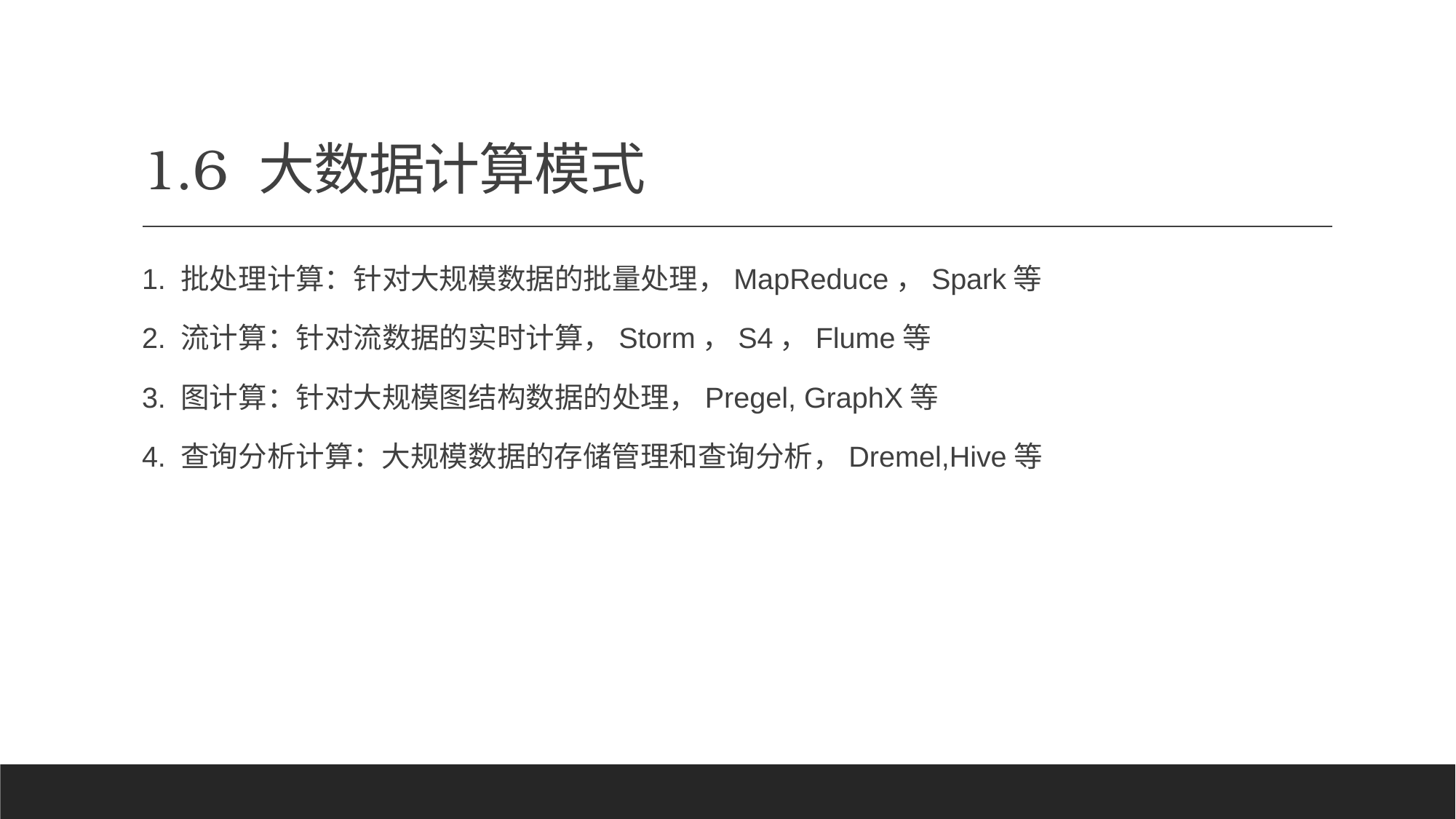

# 1.6 大数据计算模式
1. 批处理计算：针对大规模数据的批量处理，MapReduce，Spark等
2. 流计算：针对流数据的实时计算，Storm，S4，Flume等
3. 图计算：针对大规模图结构数据的处理，Pregel, GraphX等
4. 查询分析计算：大规模数据的存储管理和查询分析，Dremel,Hive等